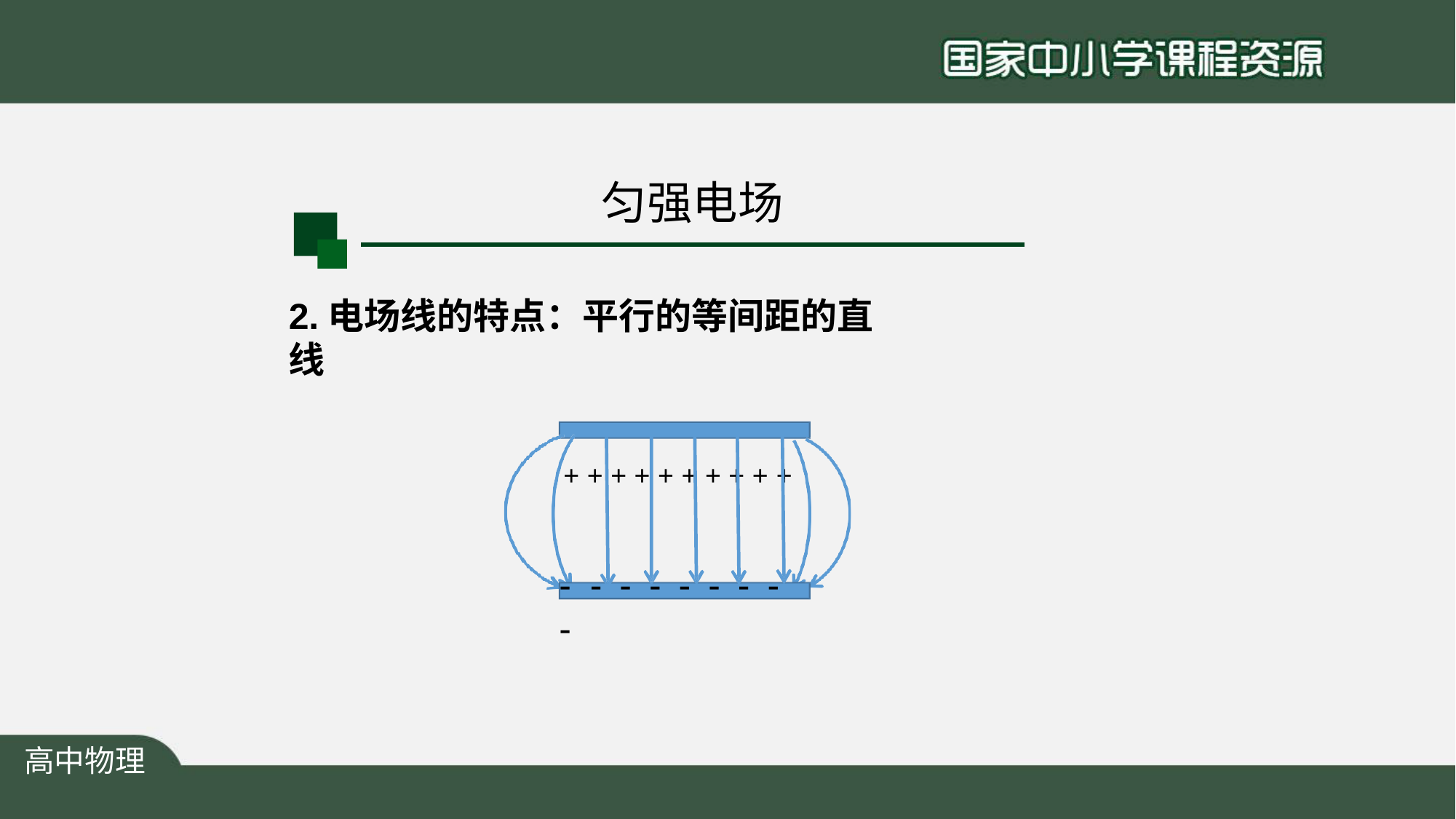

# 匀强电场

2.电场线的特点：平行的等间距的直线

+ + + + + + + + + +

-	-	-	-	-	-	-	-	-

高中物理